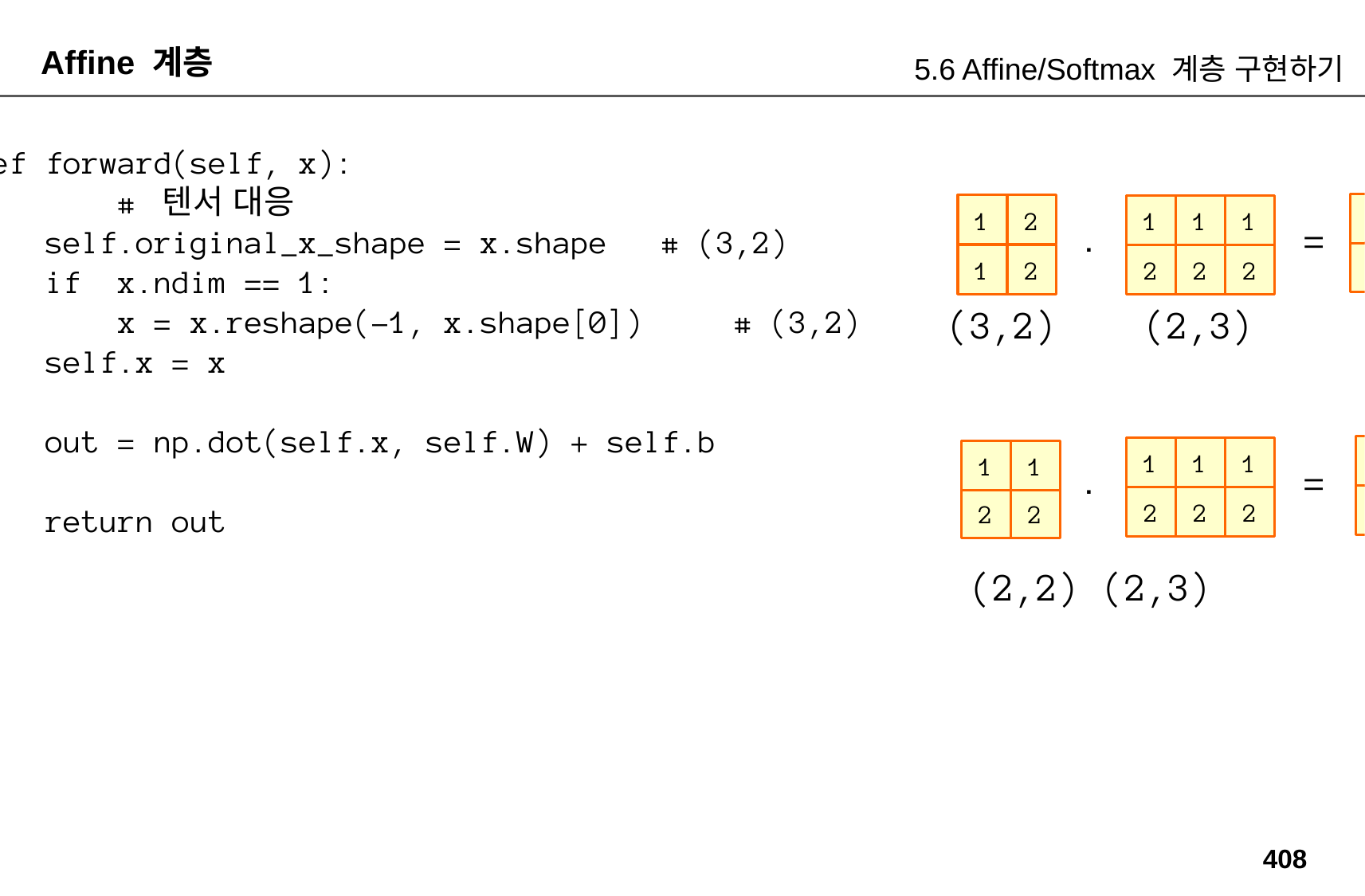

Affine 계층
5.6 Affine/Softmax 계층 구현하기
def forward(self, x):
        # 텐서 대응
    self.original_x_shape = x.shape   # (3,2)
    if  x.ndim == 1:
        x = x.reshape(-1, x.shape[0])     # (3,2)
    self.x = x

    out = np.dot(self.x, self.W) + self.b

    return out
5
5
5
1
2
1
1
1
.
=
5
5
5
1
2
2
2
2
(2,3)
(3,2)
(2,3)
3
3
3
1
1
1
1
1
.
=
6
6
6
2
2
2
2
2
(1,3)
(2,2)
(2,3)